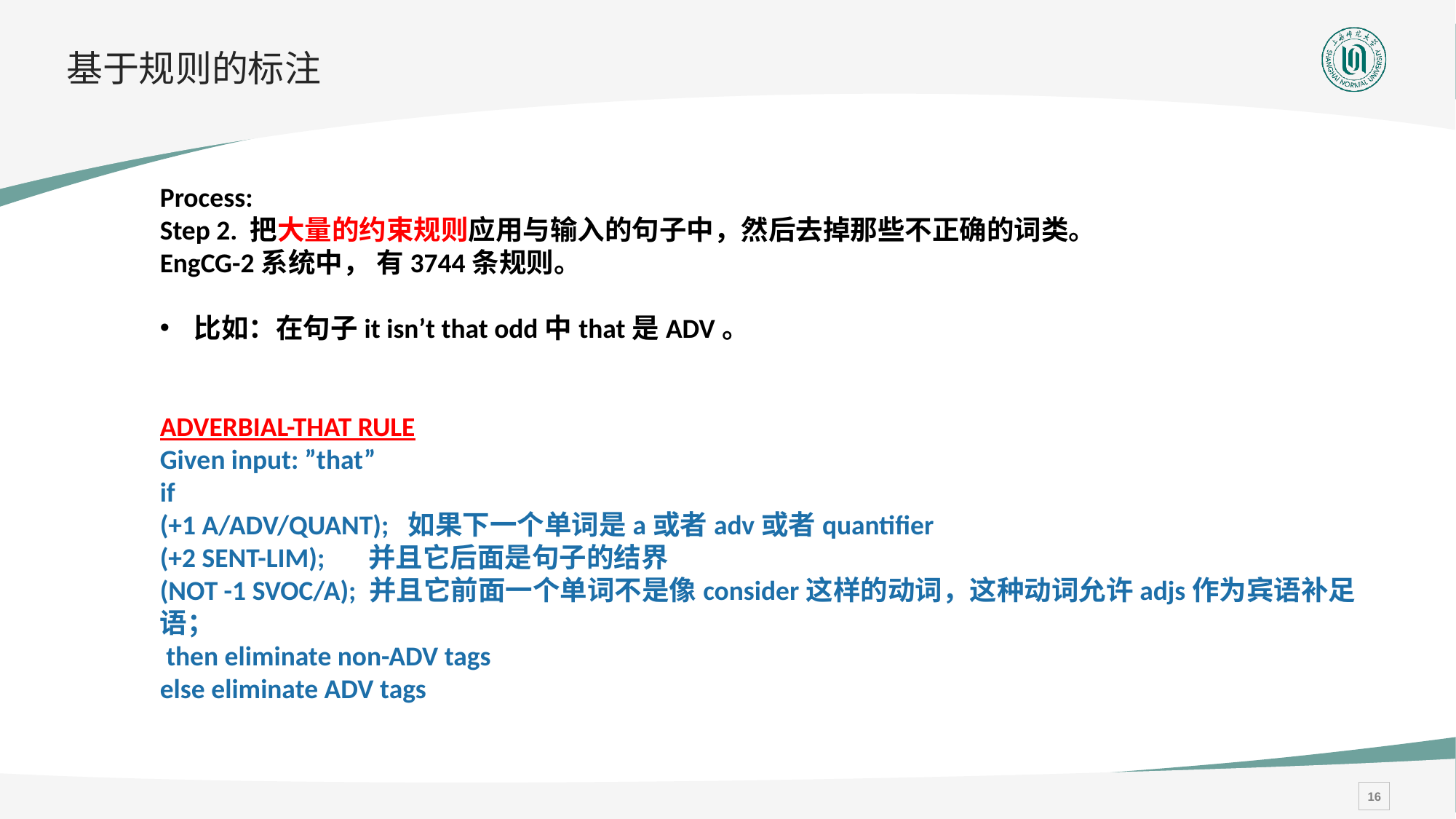

# 基于规则的标注
Process:
Step 2. 把大量的约束规则应用与输入的句子中，然后去掉那些不正确的词类。
EngCG-2系统中， 有3744条规则。

比如：在句子it isn’t that odd中that是ADV。

ADVERBIAL-THAT RULE
Given input: ”that”
if
(+1 A/ADV/QUANT);  如果下一个单词是a或者adv或者quantifier
(+2 SENT-LIM);      并且它后面是句子的结界
(NOT -1 SVOC/A); 并且它前面一个单词不是像consider这样的动词，这种动词允许adjs作为宾语补足语；
 then eliminate non-ADV tags
else eliminate ADV tags